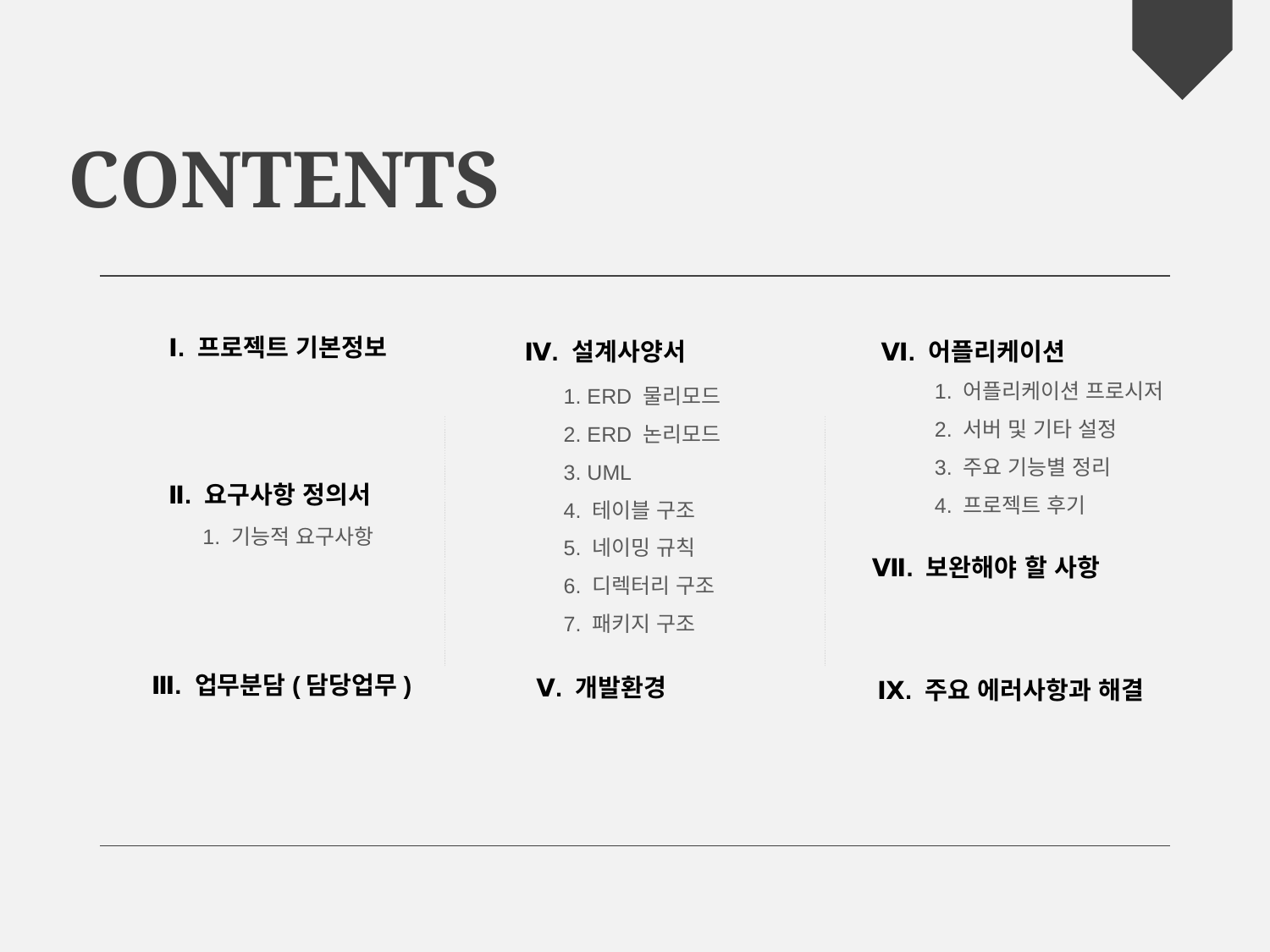

CONTENTS
Ⅰ. 프로젝트 기본정보
Ⅳ. 설계사양서
Ⅵ. 어플리케이션
1. 어플리케이션 프로시저
2. 서버 및 기타 설정
3. 주요 기능별 정리
4. 프로젝트 후기
1. ERD 물리모드
2. ERD 논리모드
3. UML
4. 테이블 구조
5. 네이밍 규칙
6. 디렉터리 구조
7. 패키지 구조
Ⅱ. 요구사항 정의서
1. 기능적 요구사항
Ⅶ. 보완해야 할 사항
Ⅲ. 업무분담(담당업무)
Ⅴ. 개발환경
Ⅸ. 주요 에러사항과 해결